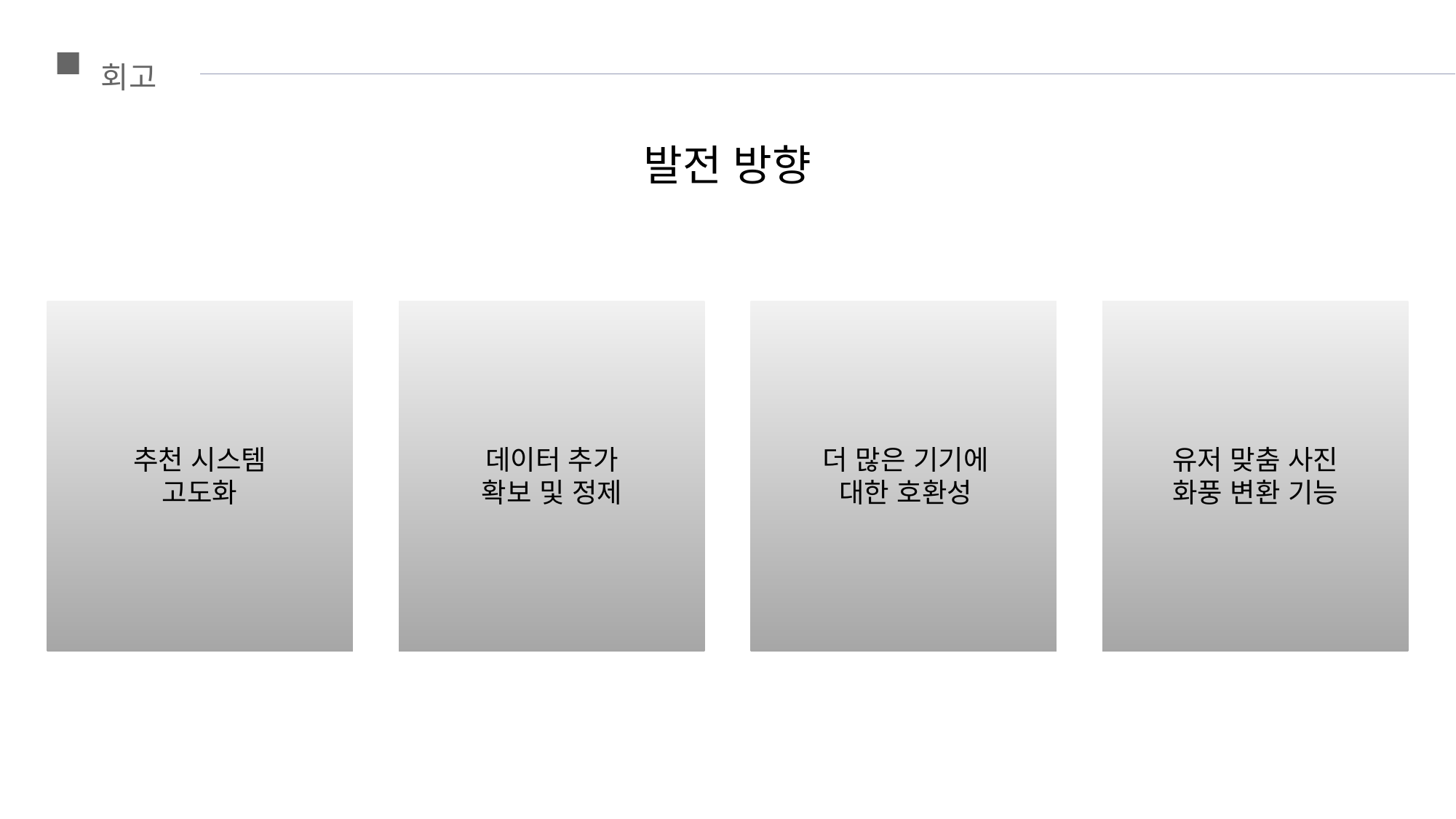

회고
발전 방향

추천 시스템
고도화
데이터 추가
확보 및 정제
더 많은 기기에
대한 호환성
유저 맞춤 사진
화풍 변환 기능